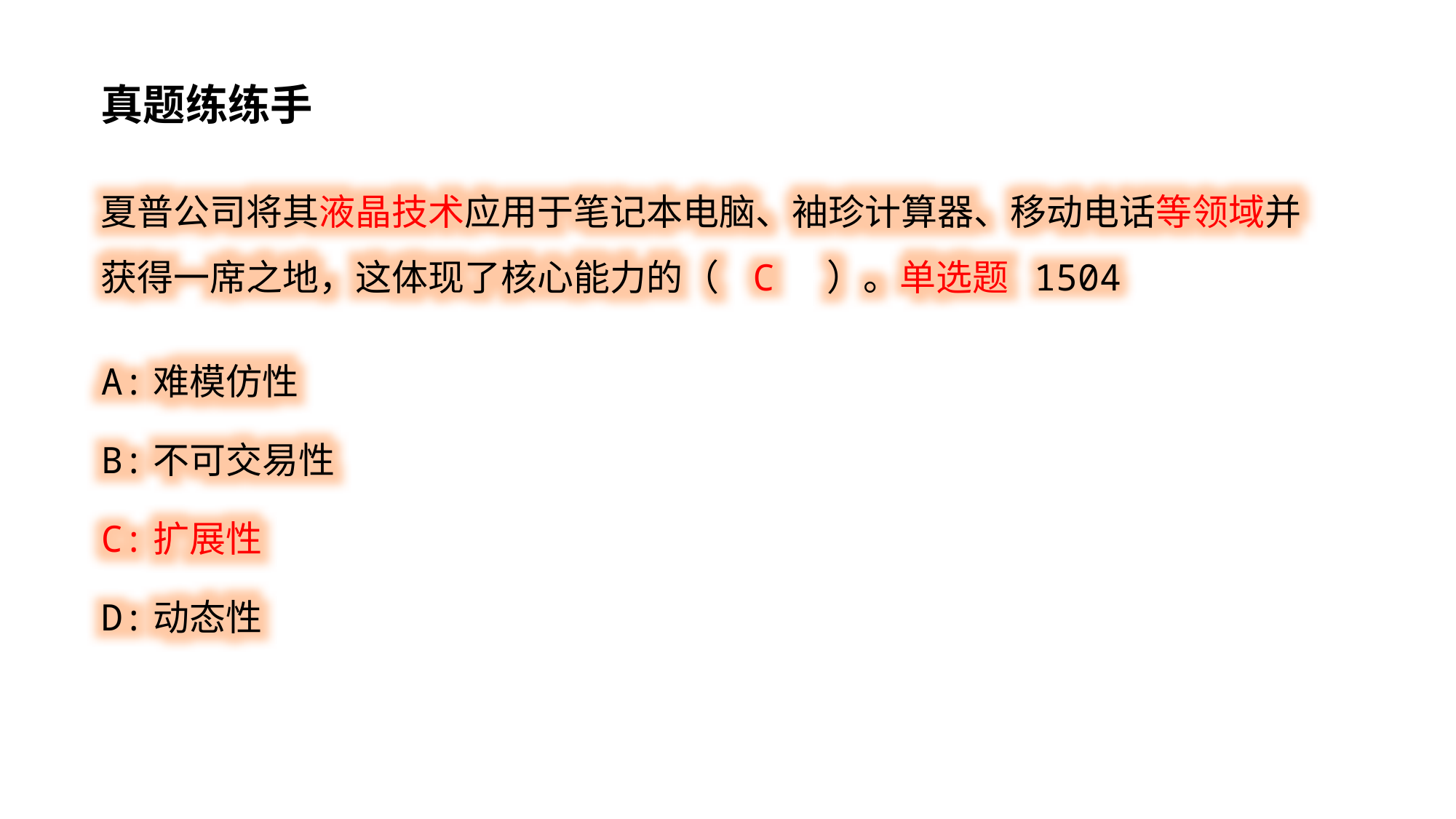

真题练练手
夏普公司将其液晶技术应用于笔记本电脑、袖珍计算器、移动电话等领域并获得一席之地，这体现了核心能力的（   C  ）。单选题  1504

A:难模仿性

B:不可交易性

C:扩展性

D:动态性